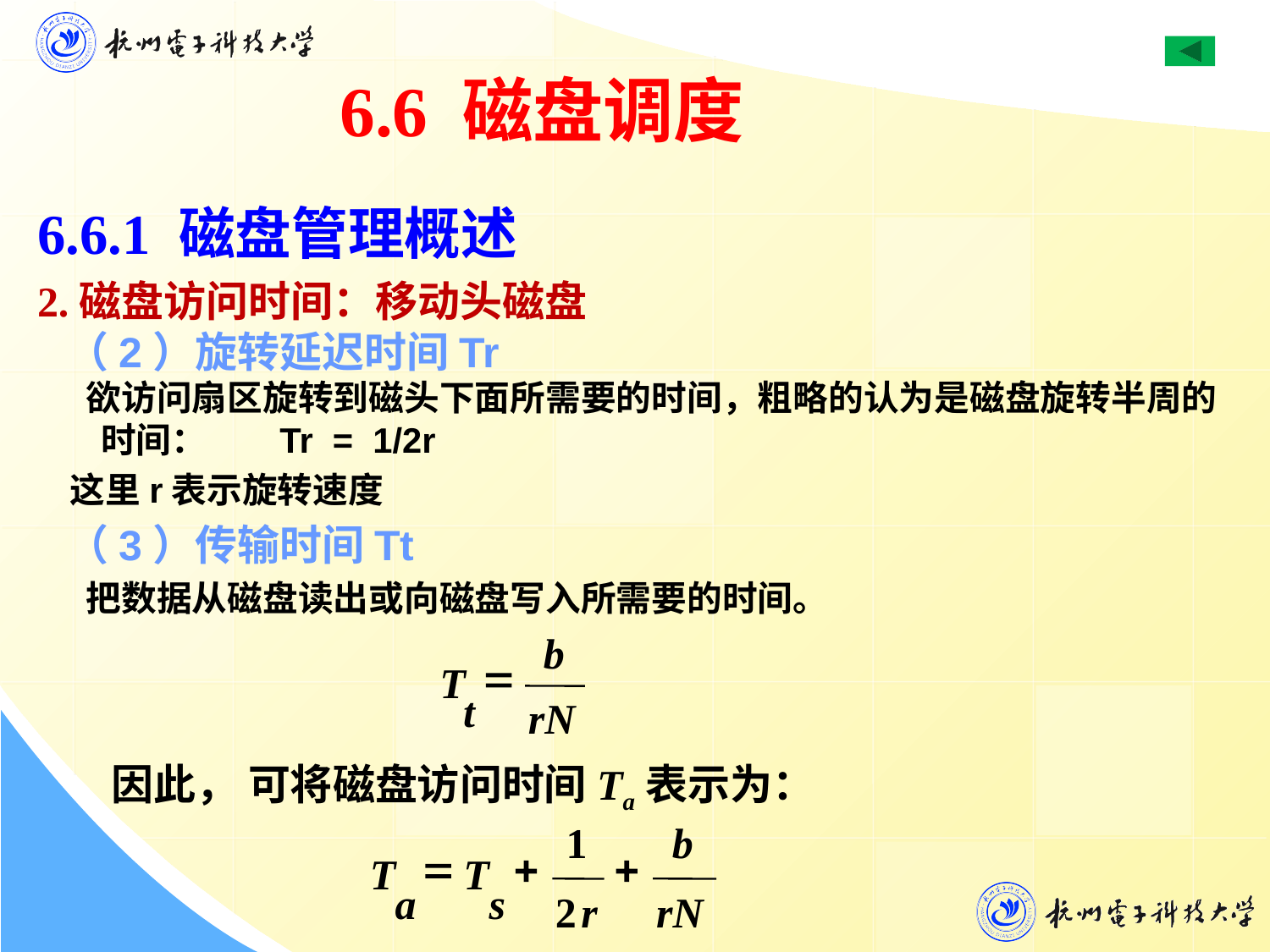

6.6 磁盘调度
6.6.1 磁盘管理概述
2.磁盘访问时间：移动头磁盘
  （2）旋转延迟时间Tr
     欲访问扇区旋转到磁头下面所需要的时间，粗略的认为是磁盘旋转半周的时间：        Tr  =  1/2r
   这里r表示旋转速度
  （3）传输时间Tt
     把数据从磁盘读出或向磁盘写入所需要的时间。

b
=
T
t

rN
因此， 可将磁盘访问时间Ta表示为：

1
b
=
+
+
T
T
a
s

2
r
rN